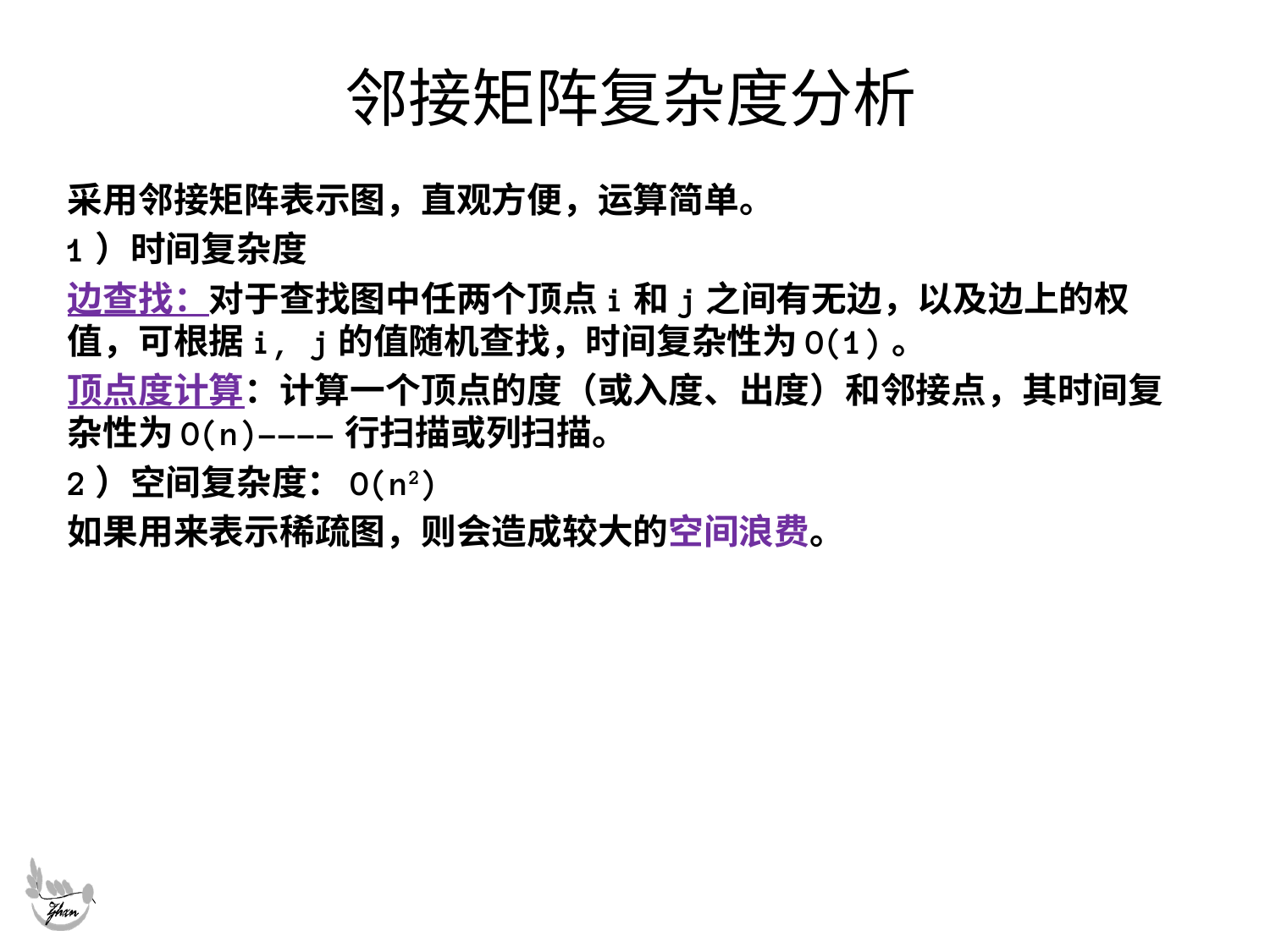

# 邻接矩阵复杂度分析
采用邻接矩阵表示图，直观方便，运算简单。
1）时间复杂度
边查找：对于查找图中任两个顶点i和j之间有无边，以及边上的权值，可根据i, j的值随机查找，时间复杂性为O(1)。
顶点度计算：计算一个顶点的度（或入度、出度）和邻接点，其时间复杂性为O(n)----行扫描或列扫描。
2）空间复杂度：O(n2)
如果用来表示稀疏图，则会造成较大的空间浪费。

41